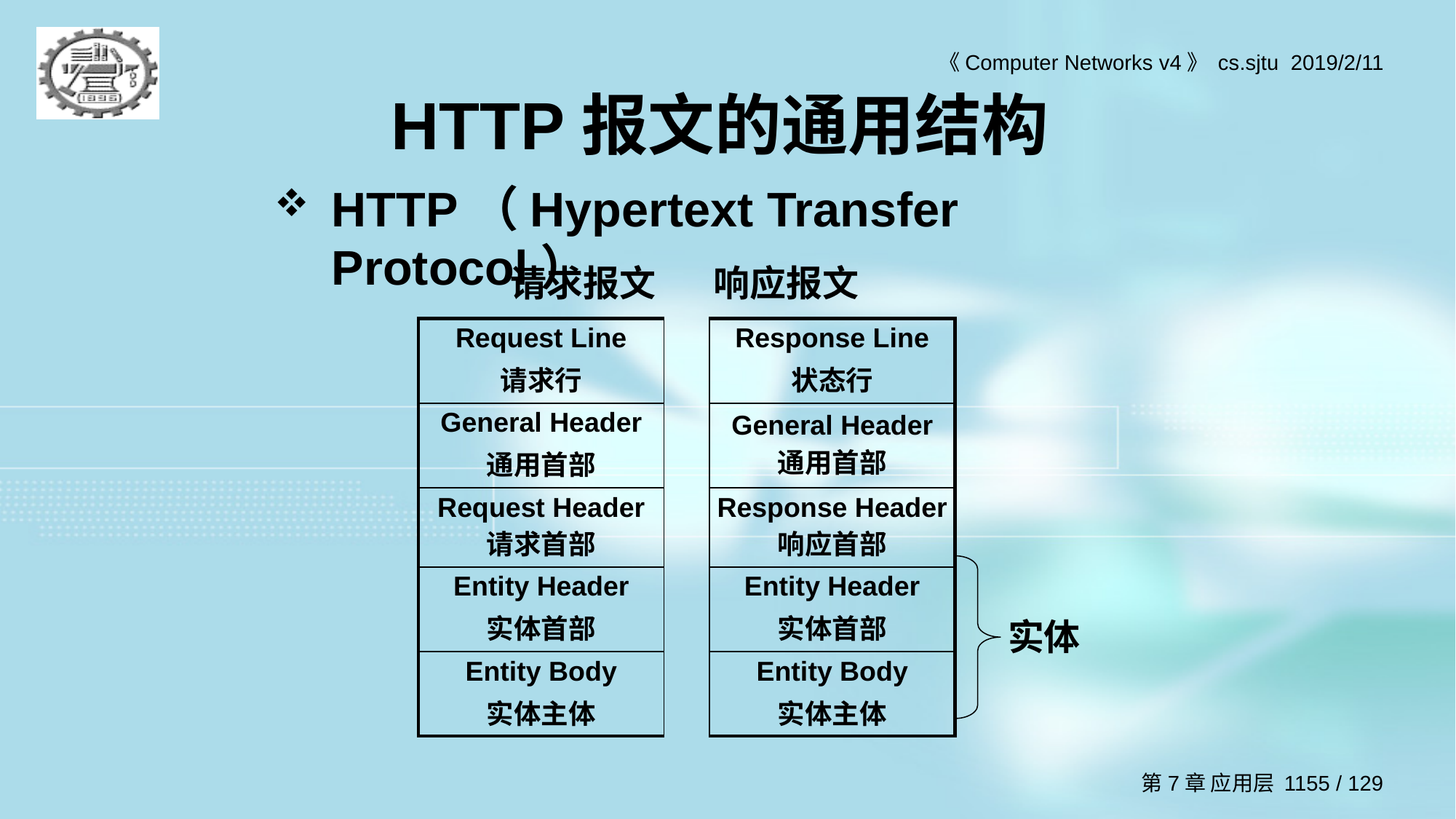

# HTTP报文的通用结构
HTTP（Hypertext Transfer Protocol）
请求报文       响应报文
| Request Line 请求行 |  | Response Line 状态行 |
| --- | --- | --- |
| General Header 通用首部 |  | General Header 通用首部 |
| Request Header 请求首部 |  | Response Header 响应首部 |
| Entity Header 实体首部 |  | Entity Header 实体首部 |
| Entity Body 实体主体 |  | Entity Body 实体主体 |

实体